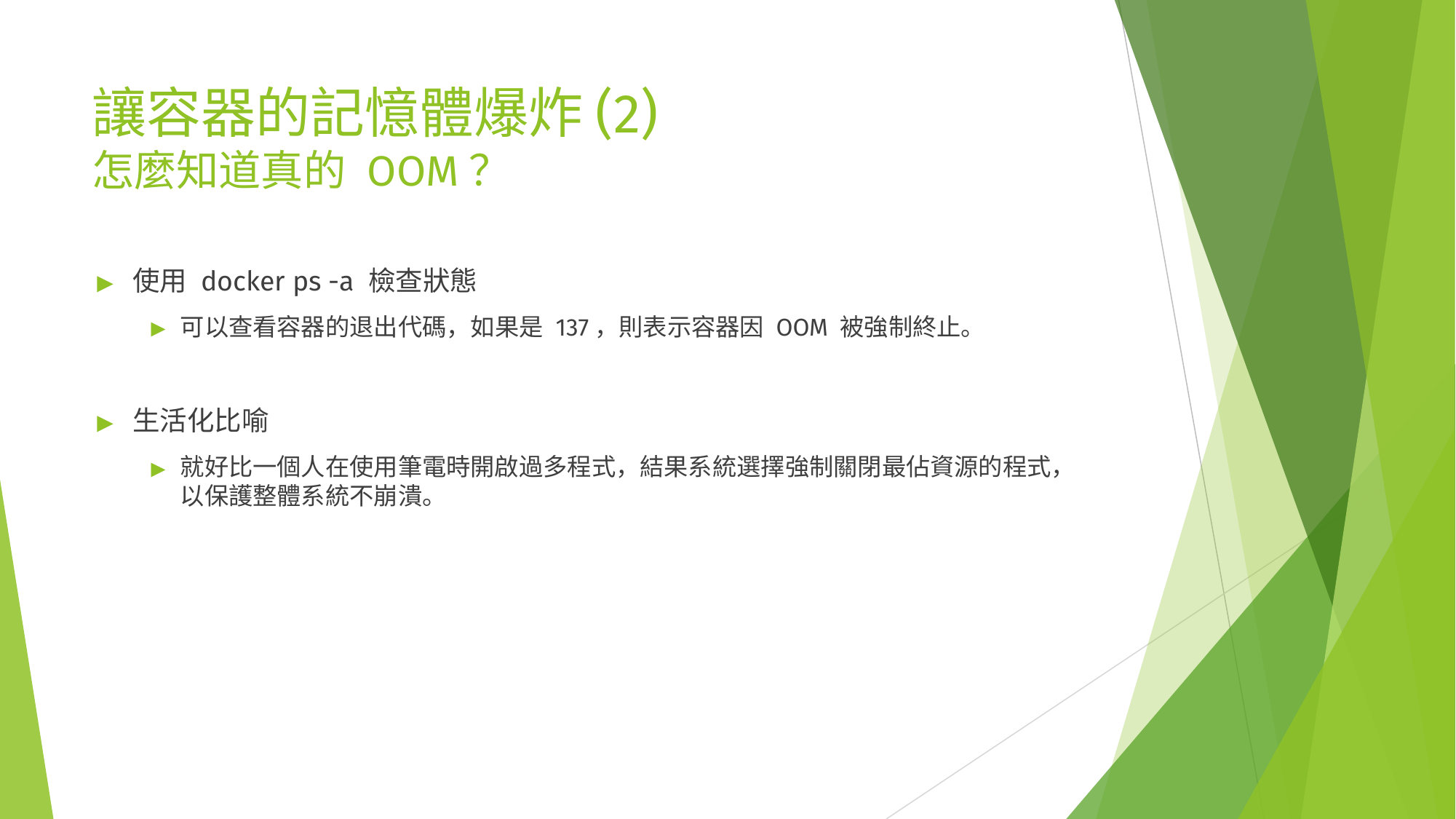

# 讓容器的記憶體爆炸(2) 怎麼知道真的 OOM？
使用 docker ps -a 檢查狀態
可以查看容器的退出代碼，如果是 137，則表示容器因 OOM 被強制終止。

生活化比喻
就好比一個人在使用筆電時開啟過多程式，結果系統選擇強制關閉最佔資源的程式，以保護整體系統不崩潰。